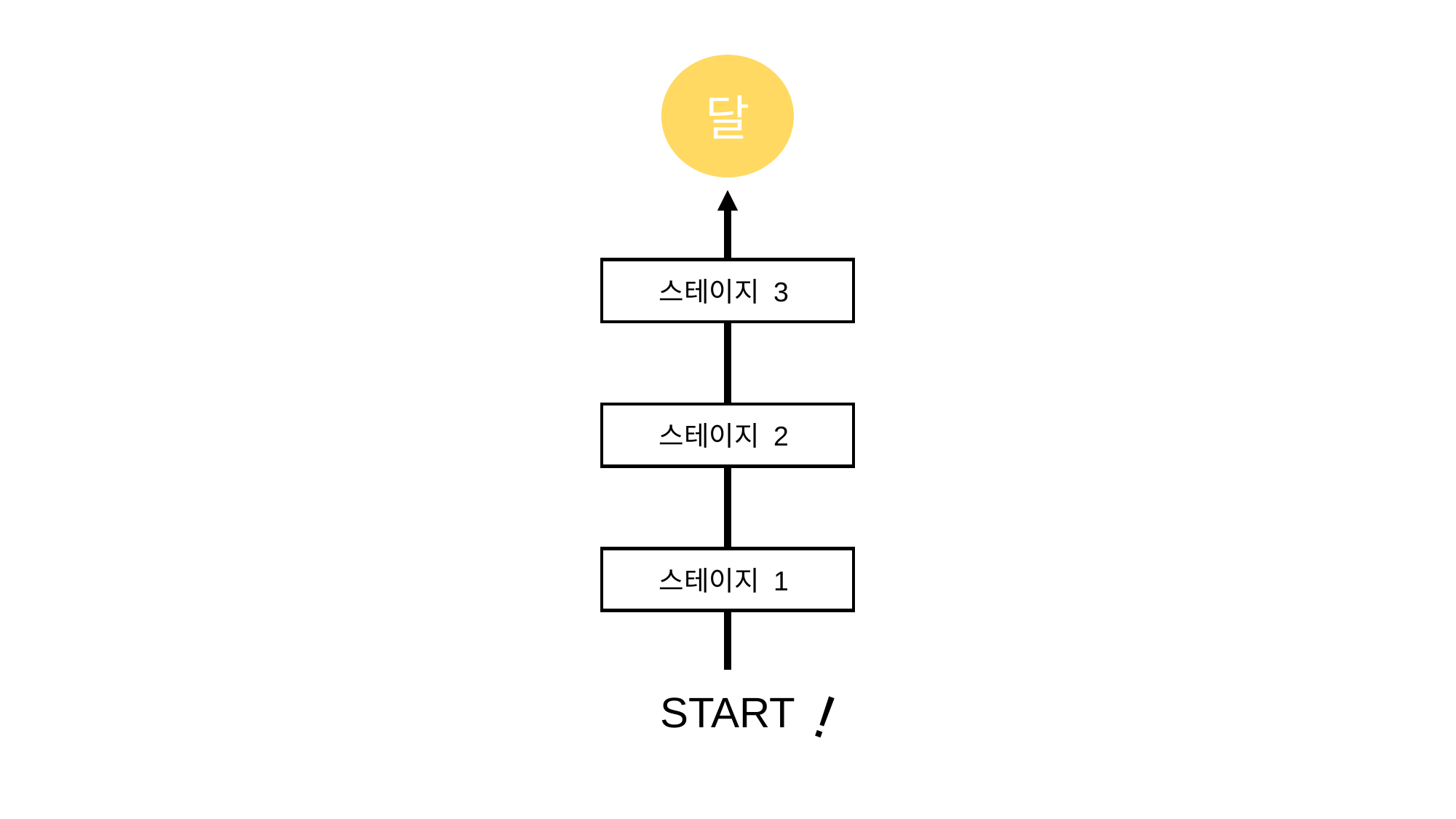

달
스테이지 3
스테이지 2
스테이지 1
START
!